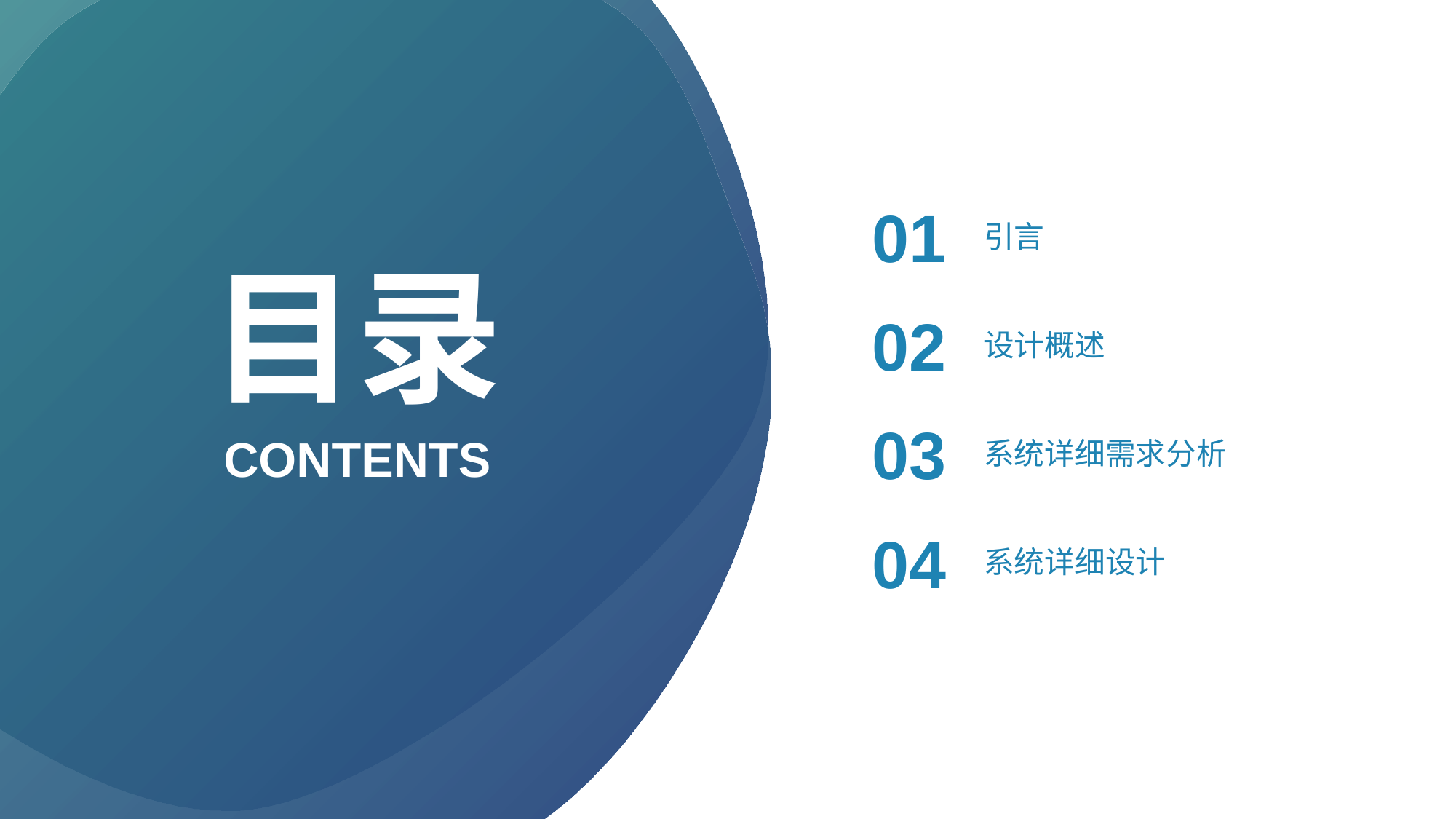

引言
01
目录
02
设计概述
03
系统详细需求分析
CONTENTS
系统详细设计
04